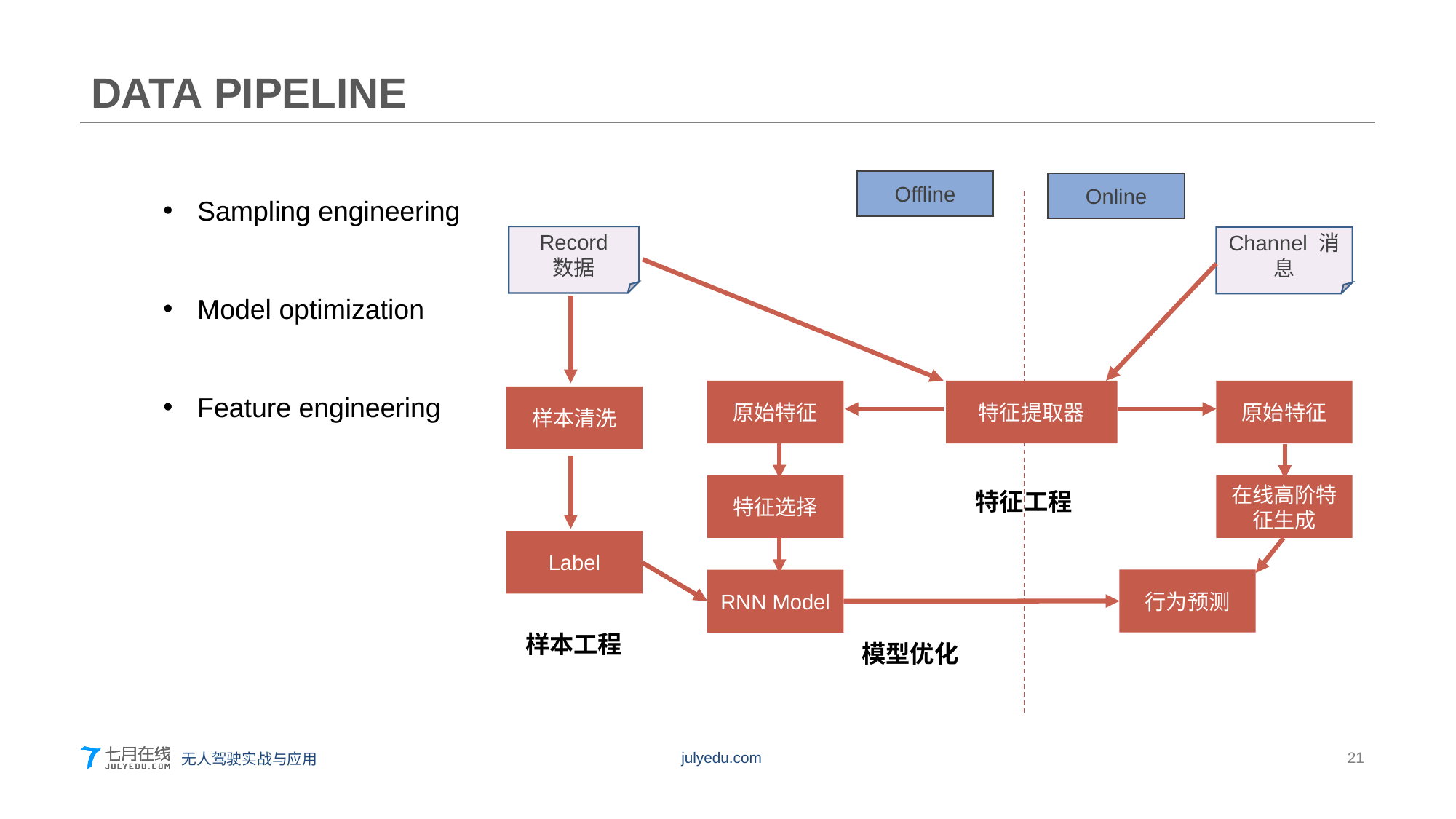

# DATA PIPELINE
Offline
Online
Record
数据
Channel 消息
原始特征
特征提取器
原始特征
样本清洗
特征选择
在线高阶特征生成
特征工程
Label
行为预测
RNN Model
样本工程
模型优化
Sampling engineering

Model optimization

Feature engineering

无人驾驶实战与应用
21